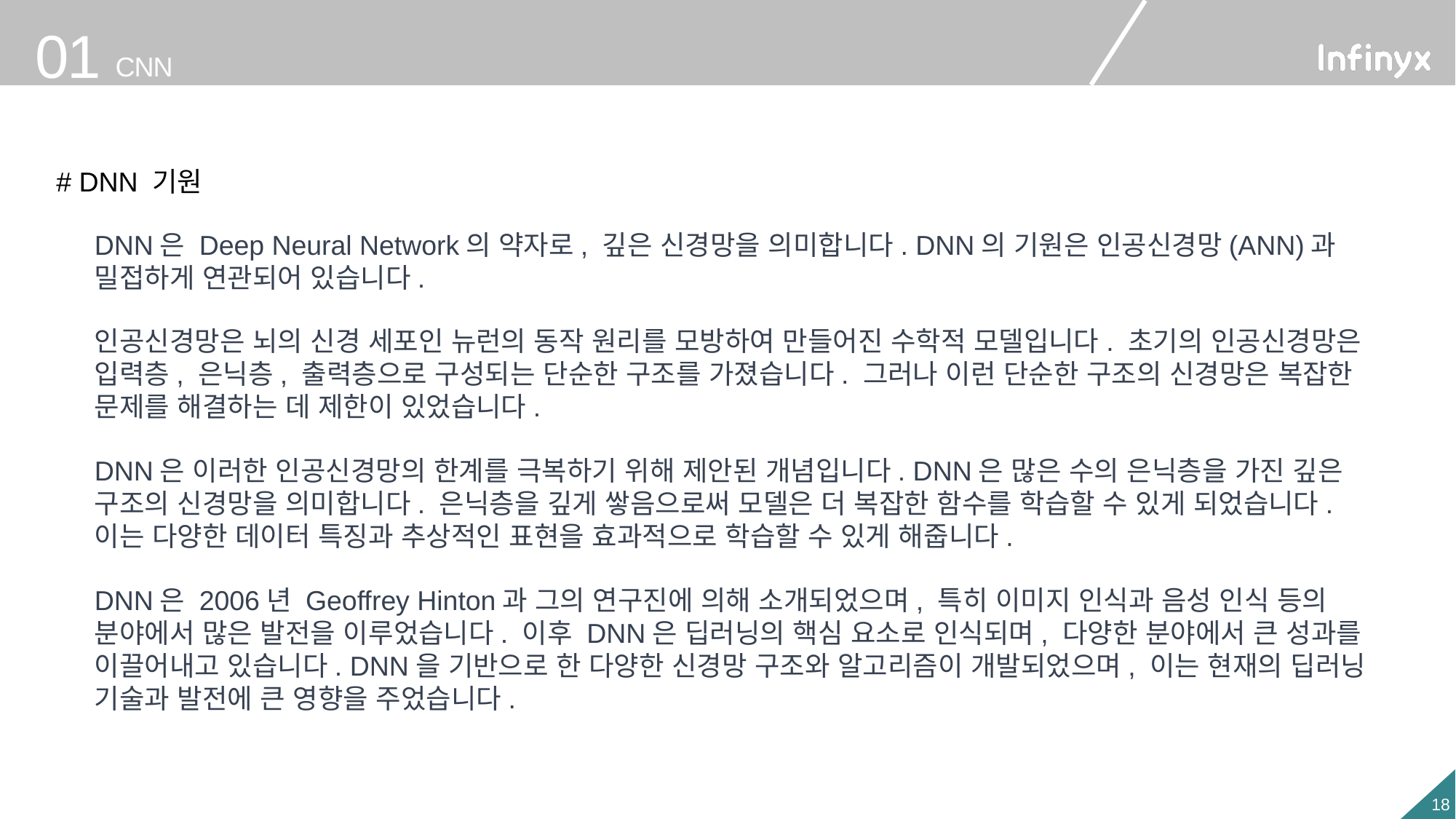

# DNN 기원
DNN은 Deep Neural Network의 약자로, 깊은 신경망을 의미합니다. DNN의 기원은 인공신경망(ANN)과 밀접하게 연관되어 있습니다.
인공신경망은 뇌의 신경 세포인 뉴런의 동작 원리를 모방하여 만들어진 수학적 모델입니다. 초기의 인공신경망은 입력층, 은닉층, 출력층으로 구성되는 단순한 구조를 가졌습니다. 그러나 이런 단순한 구조의 신경망은 복잡한 문제를 해결하는 데 제한이 있었습니다.
DNN은 이러한 인공신경망의 한계를 극복하기 위해 제안된 개념입니다. DNN은 많은 수의 은닉층을 가진 깊은 구조의 신경망을 의미합니다. 은닉층을 깊게 쌓음으로써 모델은 더 복잡한 함수를 학습할 수 있게 되었습니다. 이는 다양한 데이터 특징과 추상적인 표현을 효과적으로 학습할 수 있게 해줍니다.
DNN은 2006년 Geoffrey Hinton과 그의 연구진에 의해 소개되었으며, 특히 이미지 인식과 음성 인식 등의 분야에서 많은 발전을 이루었습니다. 이후 DNN은 딥러닝의 핵심 요소로 인식되며, 다양한 분야에서 큰 성과를 이끌어내고 있습니다. DNN을 기반으로 한 다양한 신경망 구조와 알고리즘이 개발되었으며, 이는 현재의 딥러닝 기술과 발전에 큰 영향을 주었습니다.